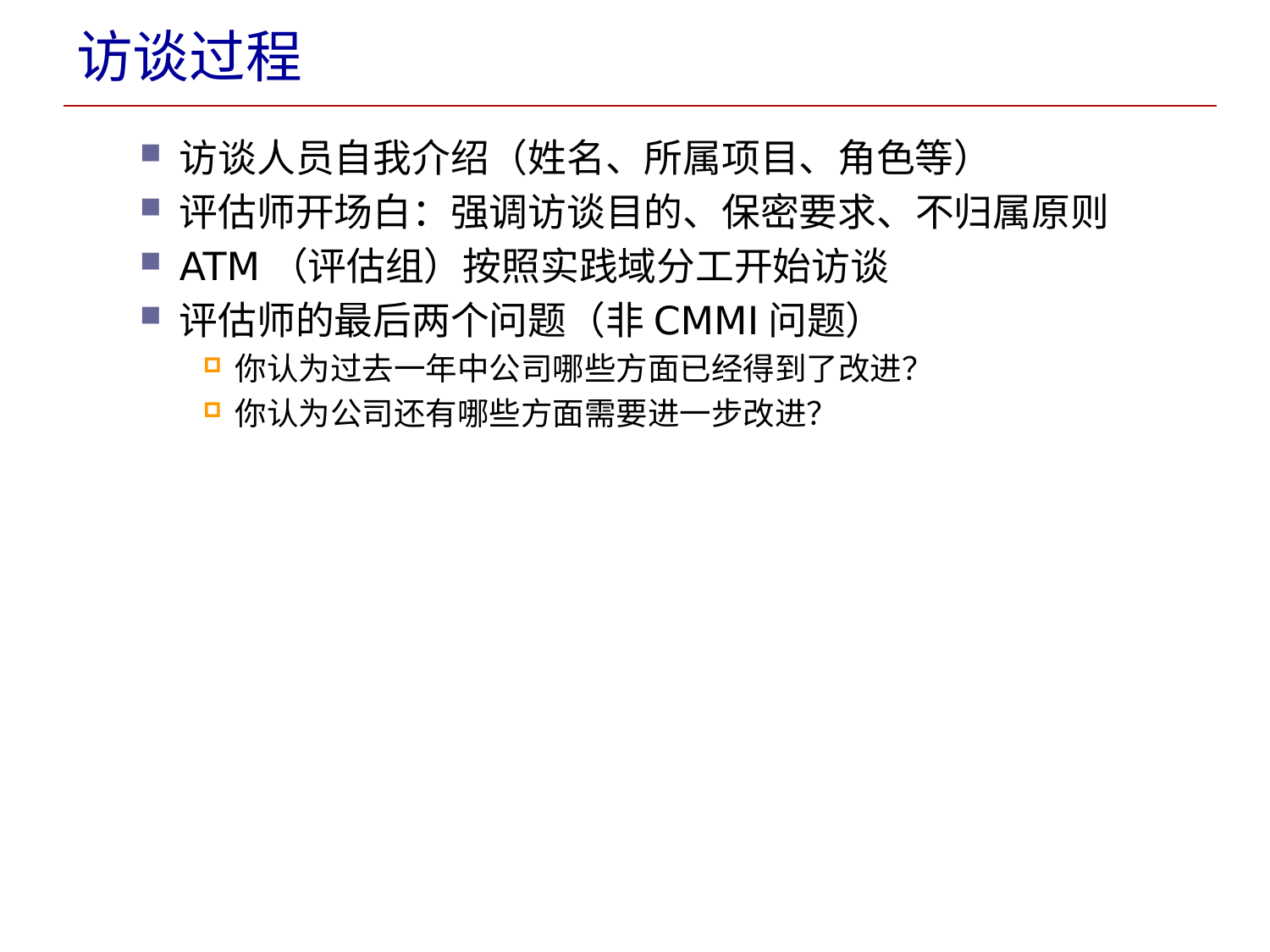

# 访谈过程
访谈人员自我介绍（姓名、所属项目、角色等）
评估师开场白：强调访谈目的、保密要求、不归属原则
ATM（评估组）按照实践域分工开始访谈
评估师的最后两个问题（非CMMI问题）
你认为过去一年中公司哪些方面已经得到了改进？
你认为公司还有哪些方面需要进一步改进？